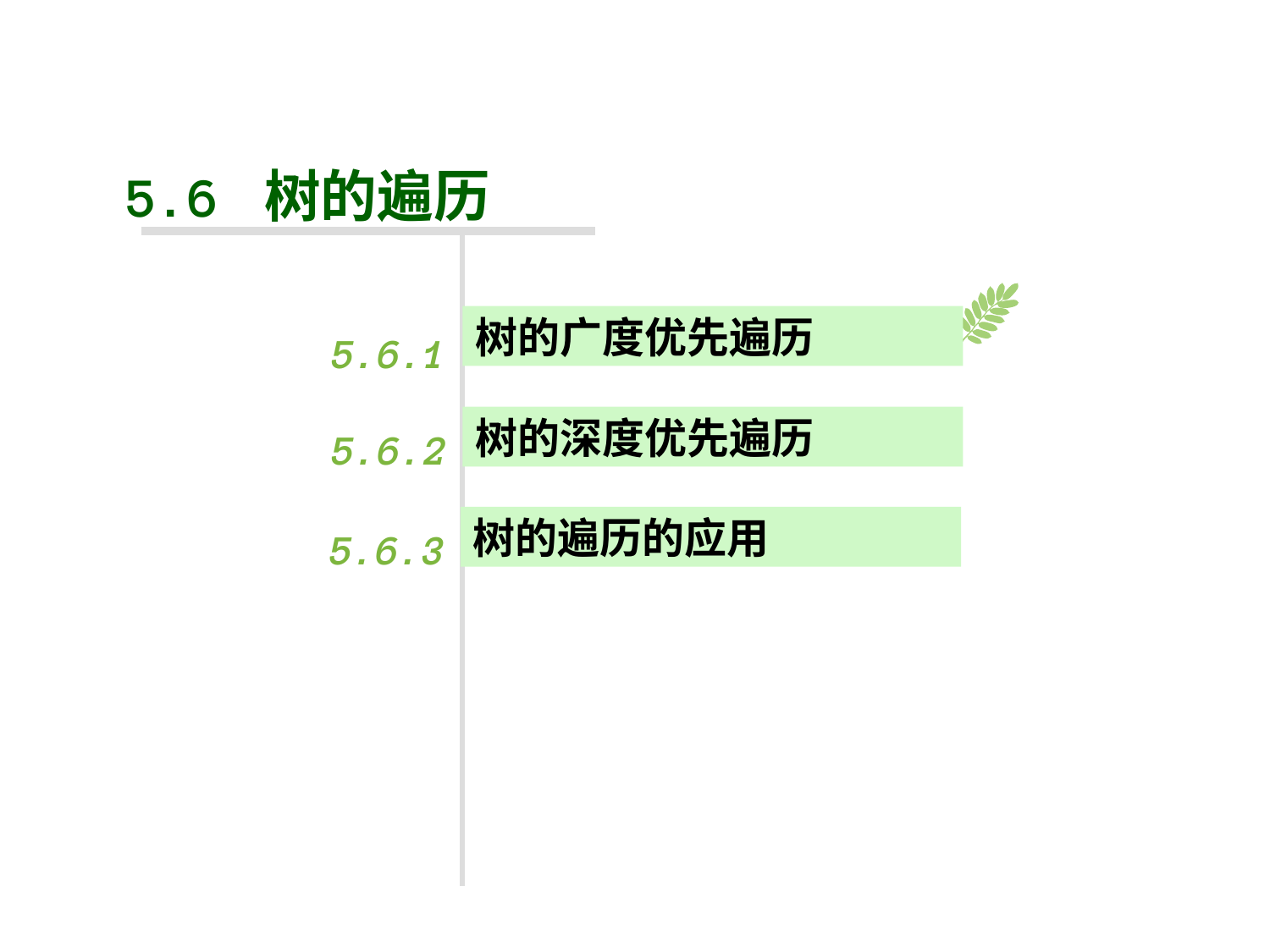

#
5.6 树的遍历

树的广度优先遍历
5.6.1
5.6.2
树的深度优先遍历
5.6.3
树的遍历的应用